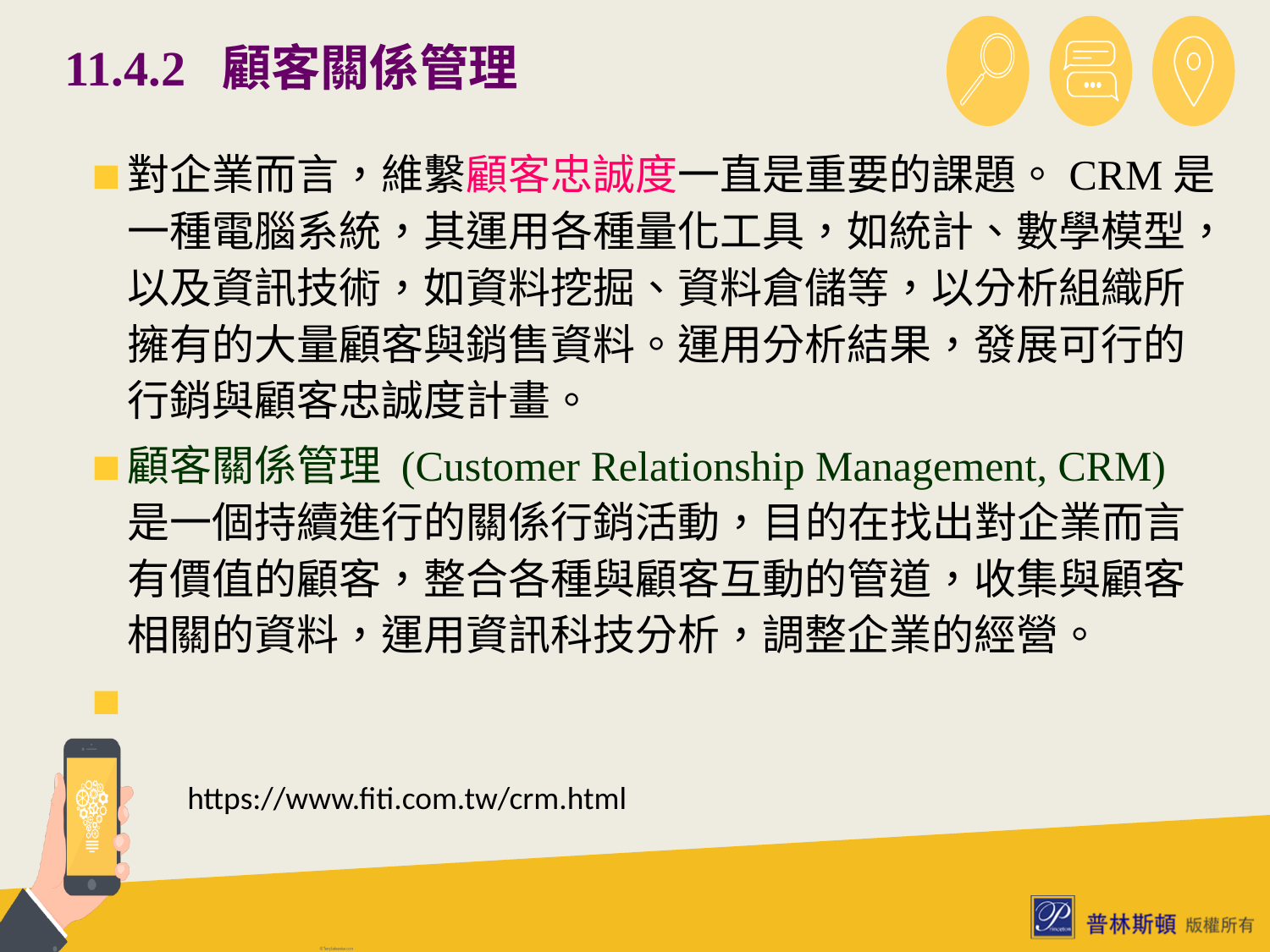

# 11.4.2  顧客關係管理
對企業而言，維繫顧客忠誠度一直是重要的課題。CRM是一種電腦系統，其運用各種量化工具，如統計、數學模型，以及資訊技術，如資料挖掘、資料倉儲等，以分析組織所擁有的大量顧客與銷售資料。運用分析結果，發展可行的行銷與顧客忠誠度計畫。
顧客關係管理 (Customer Relationship Management, CRM) 是一個持續進行的關係行銷活動，目的在找出對企業而言有價值的顧客，整合各種與顧客互動的管道，收集與顧客相關的資料，運用資訊科技分析，調整企業的經營。

https://www.fiti.com.tw/crm.html